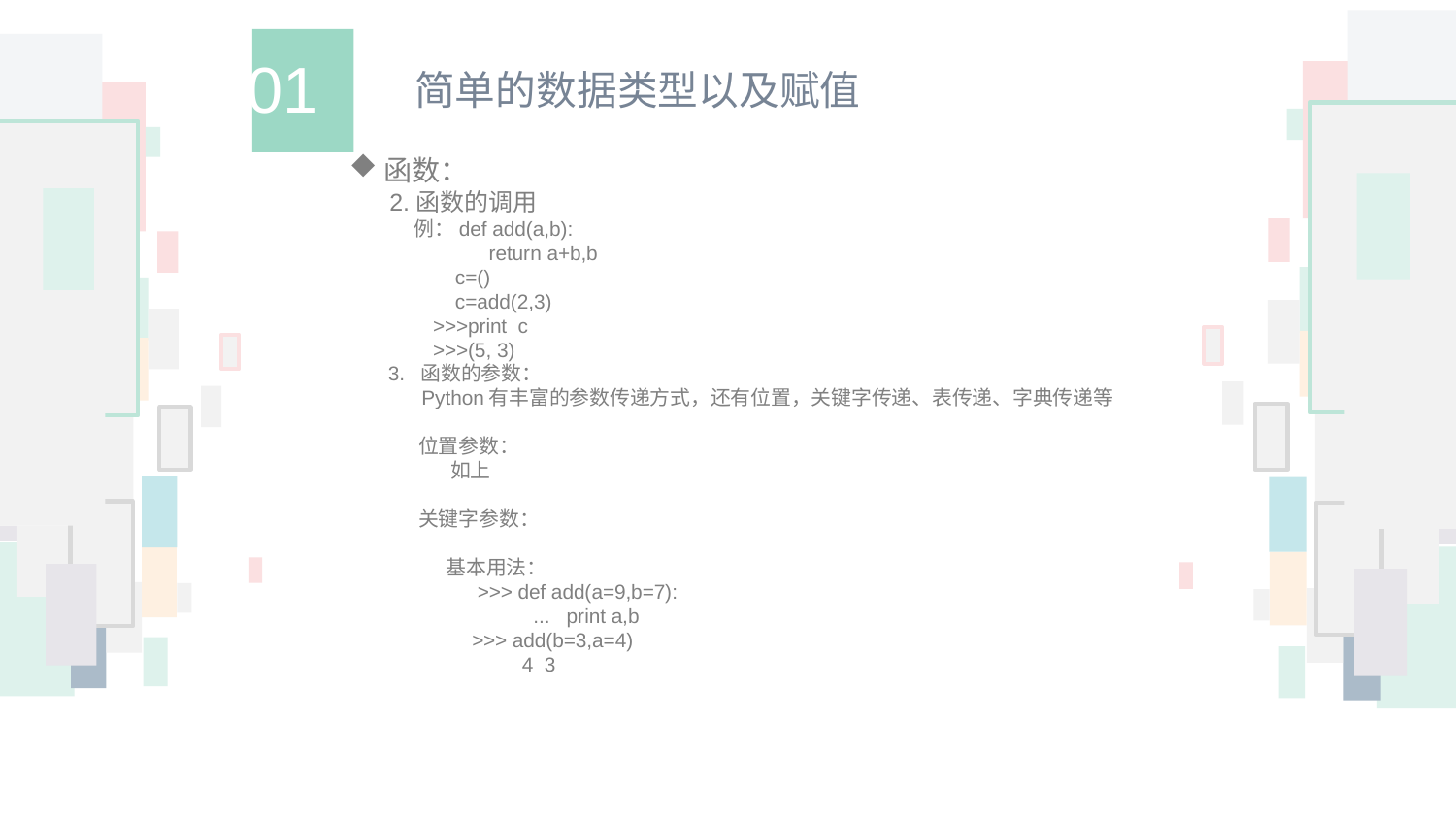

01
简单的数据类型以及赋值

函数：
       2.函数的调用
             例：def add(a,b):
                         return a+b,b
                   c=()
                   c=add(2,3)
               >>>print  c
               >>>(5, 3)
       3.  函数的参数：
             Python有丰富的参数传递方式，还有位置，关键字传递、表传递、字典传递等

              位置参数：
                     如上

              关键字参数：

                    基本用法：
                       >>> def add(a=9,b=7):
                                 ...   print a,b
                      >>> add(b=3,a=4)
                               4  3